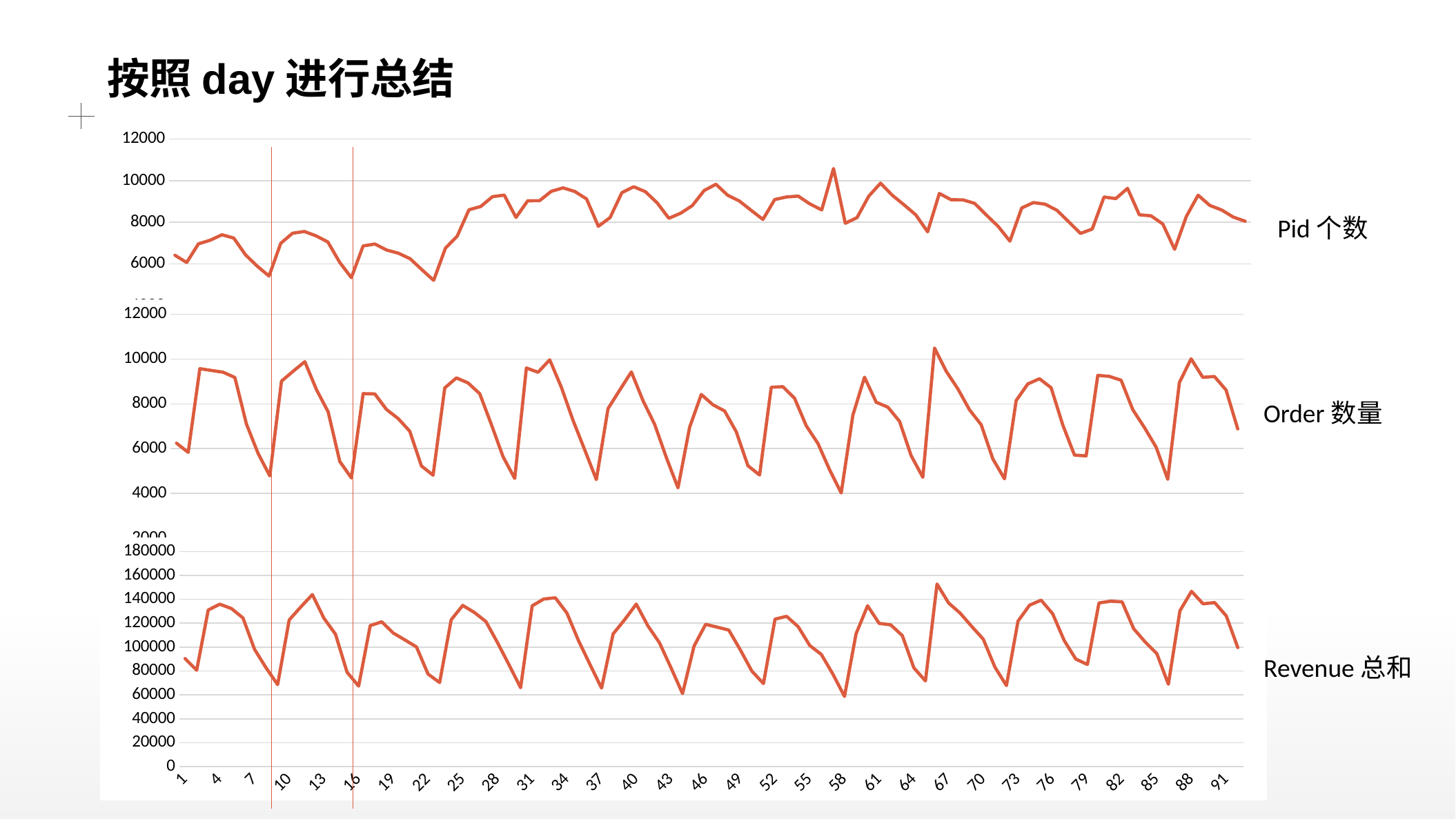

# 按照day进行总结

### Chart

| Category | pid个数 |
|---|---|
| 1 | 6417.0 |
| 2 | 6068.0 |
| 3 | 6965.0 |
| 4 | 7139.0 |
| 5 | 7402.0 |
| 6 | 7243.0 |
| 7 | 6439.0 |
| 8 | 5889.0 |
| 9 | 5418.0 |
| 10 | 6993.0 |
| 11 | 7474.0 |
| 12 | 7558.0 |
| 13 | 7348.0 |
| 14 | 7055.0 |
| 15 | 6084.0 |
| 16 | 5339.0 |
| 17 | 6863.0 |
| 18 | 6956.0 |
| 19 | 6669.0 |
| 20 | 6515.0 |
| 21 | 6250.0 |
| 22 | 5719.0 |
| 23 | 5210.0 |
| 24 | 6760.0 |
| 25 | 7332.0 |
| 26 | 8601.0 |
| 27 | 8757.0 |
| 28 | 9228.0 |
| 29 | 9306.0 |
| 30 | 8233.0 |
| 31 | 9033.0 |
| 32 | 9037.0 |
| 33 | 9488.0 |
| 34 | 9651.0 |
| 35 | 9479.0 |
| 36 | 9121.0 |
| 37 | 7806.0 |
| 38 | 8225.0 |
| 39 | 9421.0 |
| 40 | 9707.0 |
| 41 | 9469.0 |
| 42 | 8934.0 |
| 43 | 8192.0 |
| 44 | 8435.0 |
| 45 | 8804.0 |
| 46 | 9524.0 |
| 47 | 9826.0 |
| 48 | 9299.0 |
| 49 | 9020.0 |
| 50 | 8571.0 |
| 51 | 8137.0 |
| 52 | 9091.0 |
| 53 | 9216.0 |
| 54 | 9257.0 |
| 55 | 8878.0 |
| 56 | 8594.0 |
| 57 | 10580.0 |
| 58 | 7952.0 |
| 59 | 8224.0 |
| 60 | 9257.0 |
| 61 | 9879.0 |
| 62 | 9296.0 |
| 63 | 8835.0 |
| 64 | 8354.0 |
| 65 | 7543.0 |
| 66 | 9383.0 |
| 67 | 9082.0 |
| 68 | 9077.0 |
| 69 | 8909.0 |
| 70 | 8347.0 |
| 71 | 7805.0 |
| 72 | 7094.0 |
| 73 | 8687.0 |
| 74 | 8948.0 |
| 75 | 8867.0 |
| 76 | 8576.0 |
| 77 | 8023.0 |
| 78 | 7465.0 |
| 79 | 7675.0 |
| 80 | 9214.0 |
| 81 | 9137.0 |
| 82 | 9630.0 |
| 83 | 8360.0 |
| 84 | 8310.0 |
| 85 | 7917.0 |
| 86 | 6701.0 |
| 87 | 8280.0 |
| 88 | 9302.0 |
| 89 | 8808.0 |
| 90 | 8592.0 |
| 91 | 8246.0 |
| 92 | 8051.0 |
Pid个数

### Chart

| Category | order数量 |
|---|---|
| 1 | 6241.0 |
| 2 | 5830.0 |
| 3 | 9573.0 |
| 4 | 9492.0 |
| 5 | 9414.0 |
| 6 | 9179.0 |
| 7 | 7090.0 |
| 8 | 5779.0 |
| 9 | 4775.0 |
| 10 | 9013.0 |
| 11 | 9457.0 |
| 12 | 9884.0 |
| 13 | 8635.0 |
| 14 | 7645.0 |
| 15 | 5423.0 |
| 16 | 4685.0 |
| 17 | 8456.0 |
| 18 | 8445.0 |
| 19 | 7750.0 |
| 20 | 7345.0 |
| 21 | 6778.0 |
| 22 | 5222.0 |
| 23 | 4809.0 |
| 24 | 8710.0 |
| 25 | 9160.0 |
| 26 | 8934.0 |
| 27 | 8455.0 |
| 28 | 7071.0 |
| 29 | 5635.0 |
| 30 | 4662.0 |
| 31 | 9604.0 |
| 32 | 9413.0 |
| 33 | 9970.0 |
| 34 | 8739.0 |
| 35 | 7260.0 |
| 36 | 5946.0 |
| 37 | 4612.0 |
| 38 | 7783.0 |
| 39 | 8612.0 |
| 40 | 9427.0 |
| 41 | 8142.0 |
| 42 | 7082.0 |
| 43 | 5602.0 |
| 44 | 4242.0 |
| 45 | 6952.0 |
| 46 | 8419.0 |
| 47 | 7958.0 |
| 48 | 7681.0 |
| 49 | 6753.0 |
| 50 | 5231.0 |
| 51 | 4815.0 |
| 52 | 8741.0 |
| 53 | 8768.0 |
| 54 | 8249.0 |
| 55 | 7018.0 |
| 56 | 6231.0 |
| 57 | 5055.0 |
| 58 | 4014.0 |
| 59 | 7493.0 |
| 60 | 9192.0 |
| 61 | 8072.0 |
| 62 | 7852.0 |
| 63 | 7219.0 |
| 64 | 5680.0 |
| 65 | 4713.0 |
| 66 | 10495.0 |
| 67 | 9457.0 |
| 68 | 8673.0 |
| 69 | 7734.0 |
| 70 | 7070.0 |
| 71 | 5536.0 |
| 72 | 4645.0 |
| 73 | 8146.0 |
| 74 | 8891.0 |
| 75 | 9122.0 |
| 76 | 8719.0 |
| 77 | 7052.0 |
| 78 | 5708.0 |
| 79 | 5674.0 |
| 80 | 9273.0 |
| 81 | 9228.0 |
| 82 | 9056.0 |
| 83 | 7738.0 |
| 84 | 6940.0 |
| 85 | 6066.0 |
| 86 | 4625.0 |
| 87 | 8955.0 |
| 88 | 10014.0 |
| 89 | 9186.0 |
| 90 | 9222.0 |
| 91 | 8617.0 |
| 92 | 6881.0 |
Order数量

### Chart

| Category | revenue总和 |
|---|---|
| 1 | 90401.45 |
| 2 | 80606.91 |
| 3 | 131024.45 |
| 4 | 135906.84 |
| 5 | 132310.44 |
| 6 | 124441.78 |
| 7 | 98165.8 |
| 8 | 82649.17 |
| 9 | 68622.2 |
| 10 | 122770.93 |
| 11 | 133578.9 |
| 12 | 143970.61 |
| 13 | 124171.6 |
| 14 | 110797.59 |
| 15 | 78965.69 |
| 16 | 67364.91 |
| 17 | 117981.68 |
| 18 | 121148.93 |
| 19 | 111760.51 |
| 20 | 106026.69 |
| 21 | 100141.91 |
| 22 | 77452.07 |
| 23 | 70339.09 |
| 24 | 122888.04 |
| 25 | 134880.6 |
| 26 | 129039.97 |
| 27 | 121435.38 |
| 28 | 103859.5 |
| 29 | 85235.25 |
| 30 | 66046.06 |
| 31 | 134498.98 |
| 32 | 140244.13 |
| 33 | 141267.96 |
| 34 | 128616.42 |
| 35 | 105620.77 |
| 36 | 85474.23 |
| 37 | 65685.84 |
| 38 | 111073.82 |
| 39 | 123004.8 |
| 40 | 136029.14 |
| 41 | 117854.46 |
| 42 | 103707.63 |
| 43 | 82814.83 |
| 44 | 61128.16 |
| 45 | 100869.54 |
| 46 | 119058.33 |
| 47 | 116682.08 |
| 48 | 114273.08 |
| 49 | 97622.33 |
| 50 | 79811.93 |
| 51 | 69493.69 |
| 52 | 123444.16 |
| 53 | 125737.97 |
| 54 | 117099.83 |
| 55 | 101364.42 |
| 56 | 93894.97 |
| 57 | 77361.69 |
| 58 | 58757.91 |
| 59 | 111098.66 |
| 60 | 134583.18 |
| 61 | 119885.77 |
| 62 | 118606.09 |
| 63 | 109678.76 |
| 64 | 82626.31 |
| 65 | 71683.37 |
| 66 | 152770.59 |
| 67 | 136918.73 |
| 68 | 128458.0 |
| 69 | 117352.15 |
| 70 | 106644.42 |
| 71 | 83391.3 |
| 72 | 67804.84 |
| 73 | 121724.61 |
| 74 | 135098.34 |
| 75 | 139289.34 |
| 76 | 127868.95 |
| 77 | 105436.28 |
| 78 | 89993.23 |
| 79 | 85481.35 |
| 80 | 136936.4 |
| 81 | 138445.92 |
| 82 | 137855.2 |
| 83 | 115350.02 |
| 84 | 104210.62 |
| 85 | 94631.55 |
| 86 | 68897.46 |
| 87 | 130423.04 |
| 88 | 146678.6 |
| 89 | 136230.51 |
| 90 | 137270.34 |
| 91 | 126174.24 |
| 92 | 99616.58 |
Revenue总和